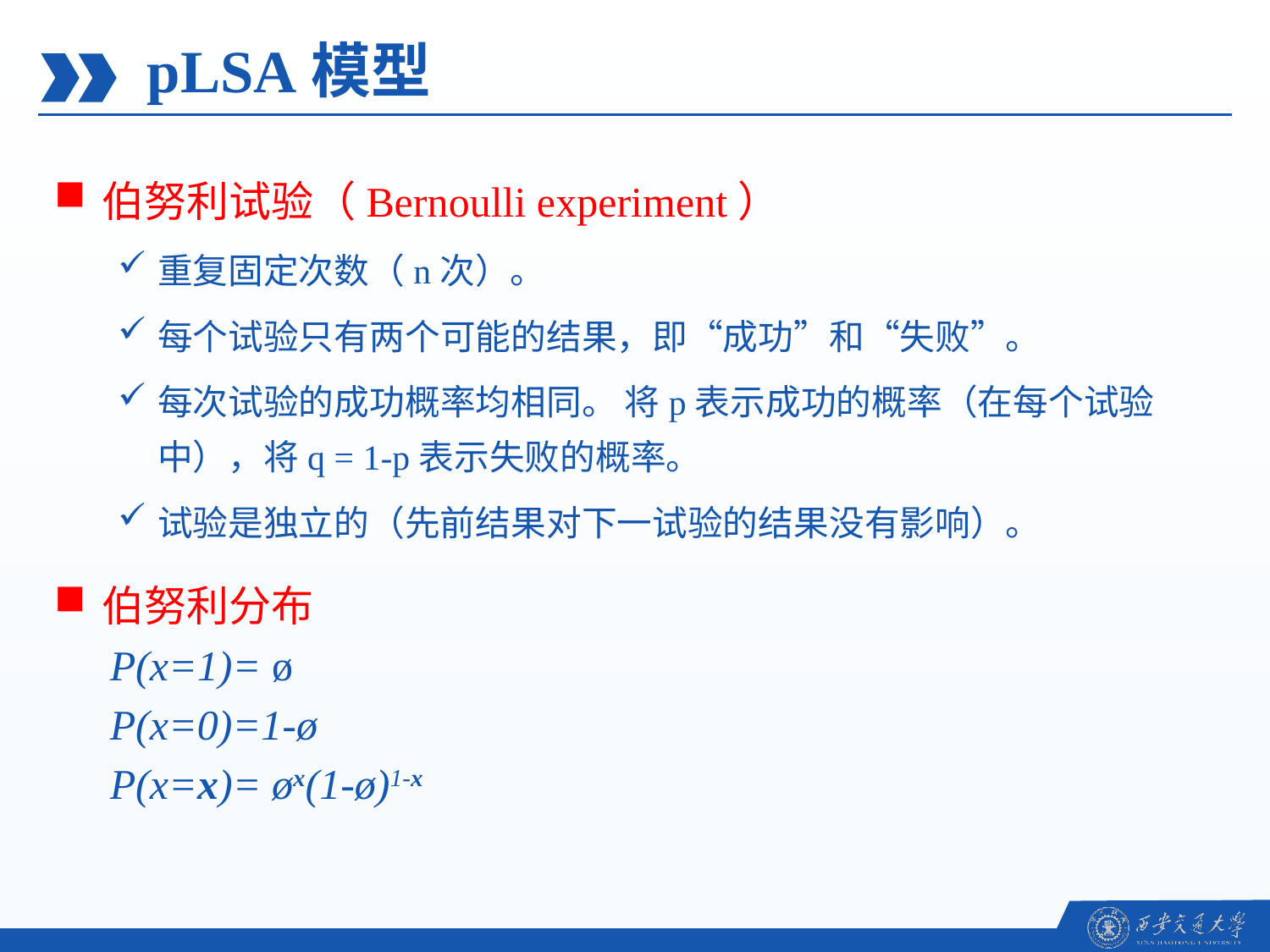

pLSA模型
伯努利试验（Bernoulli experiment）
重复固定次数（n次）。
每个试验只有两个可能的结果，即“成功”和“失败”。
每次试验的成功概率均相同。 将p表示成功的概率（在每个试验中），将q = 1-p表示失败的概率。
试验是独立的（先前结果对下一试验的结果没有影响）。
伯努利分布
P(x=1)= ø
P(x=0)=1-ø
P(x=x)= øx(1-ø)1-x